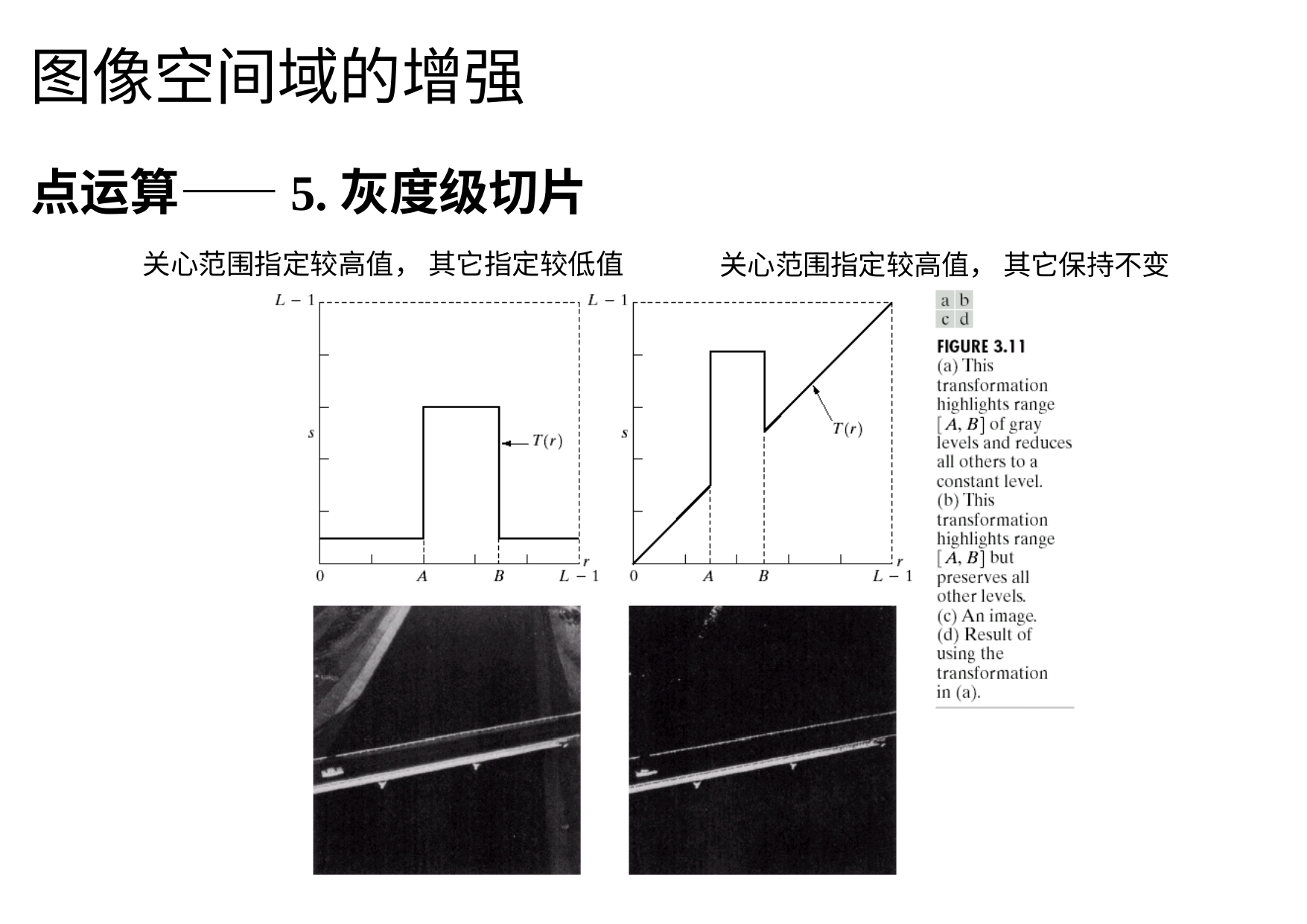

图像空间域的增强
# 点运算——5.灰度级切片
关心范围指定较高值， 其它指定较低值
关心范围指定较高值， 其它保持不变